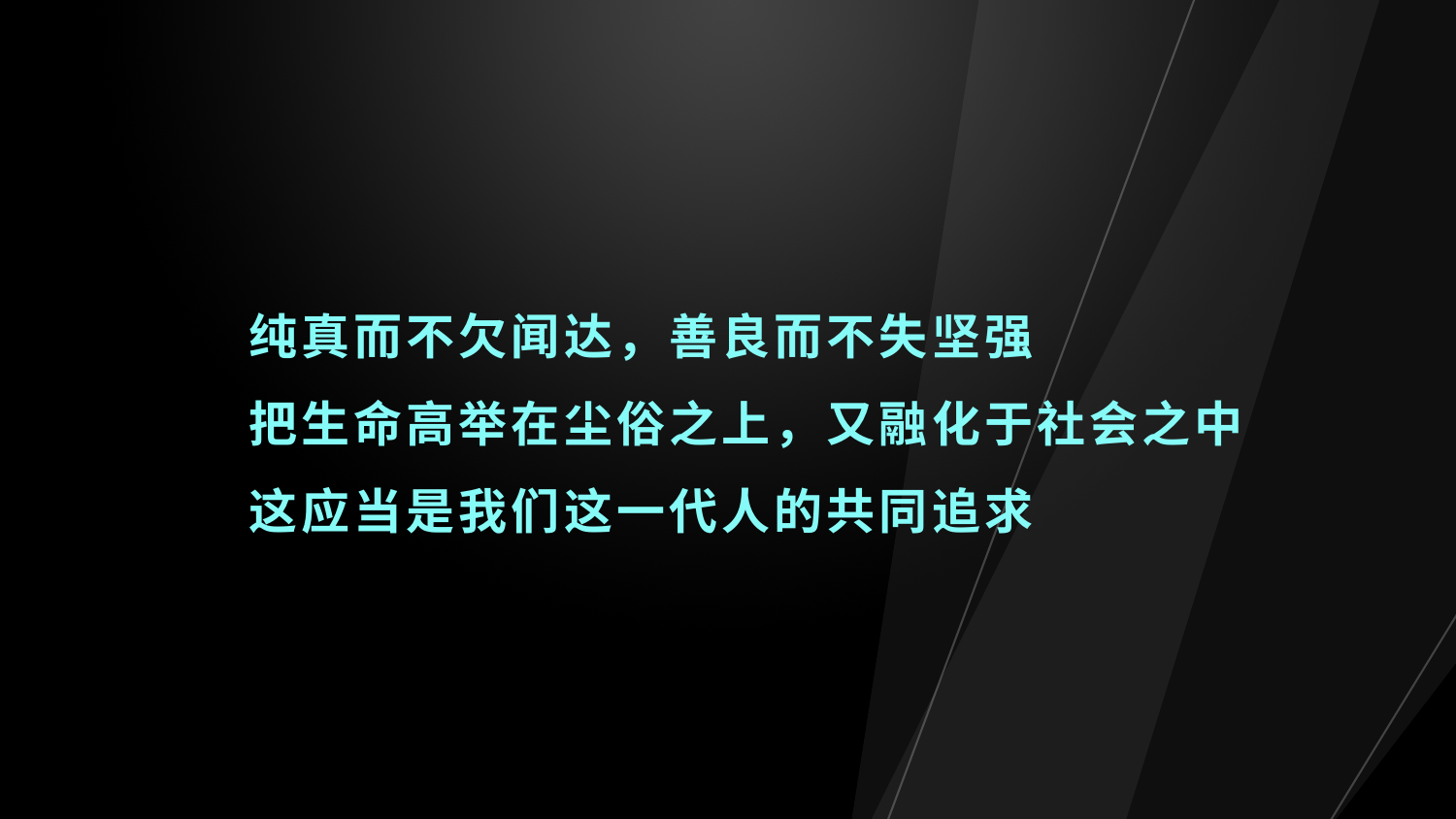

纯真而不欠闻达，善良而不失坚强
把生命高举在尘俗之上，又融化于社会之中
这应当是我们这一代人的共同追求